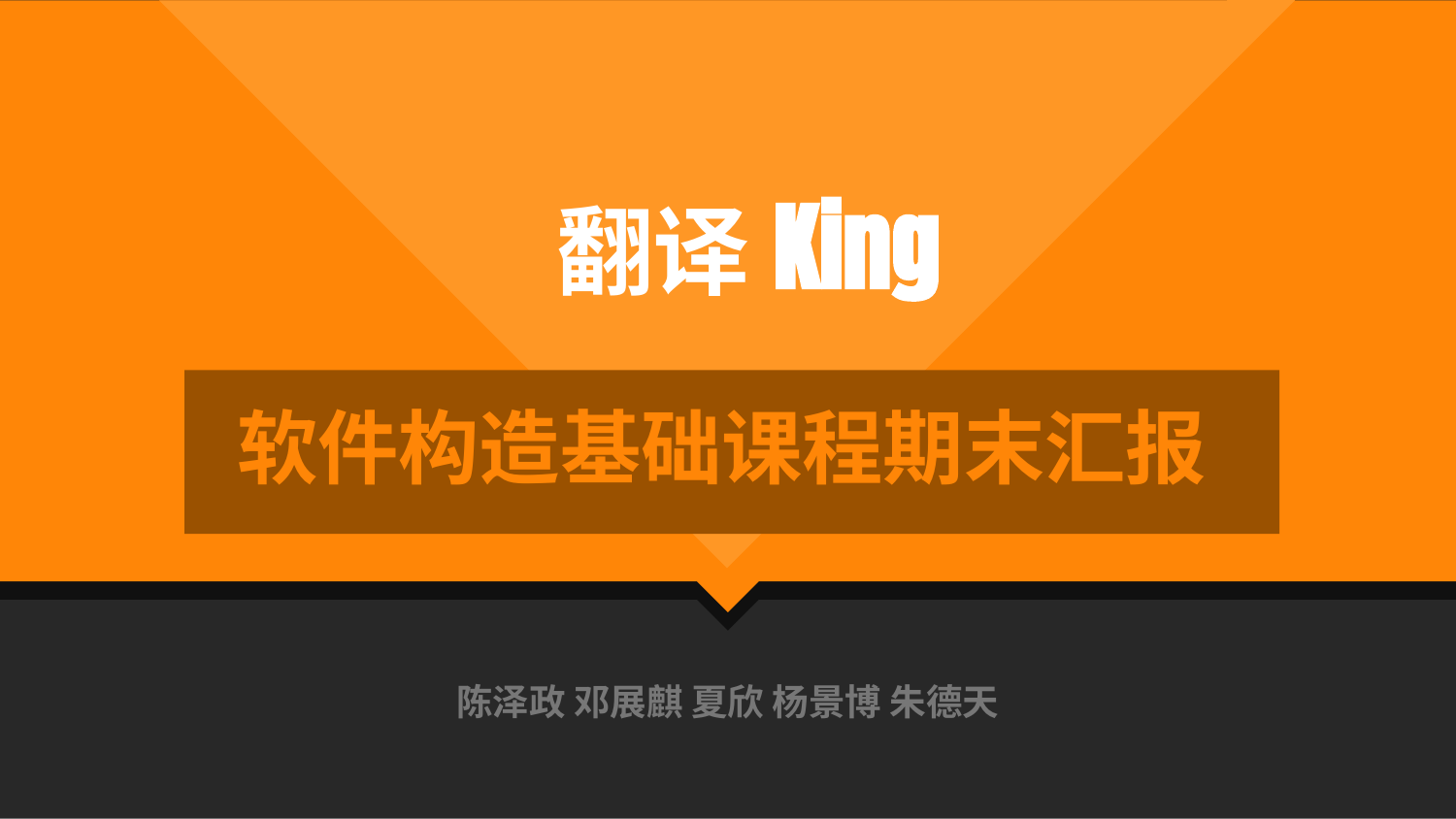

翻译King

软件构造基础课程期末汇报
陈泽政 邓展麒 夏欣 杨景博 朱德天